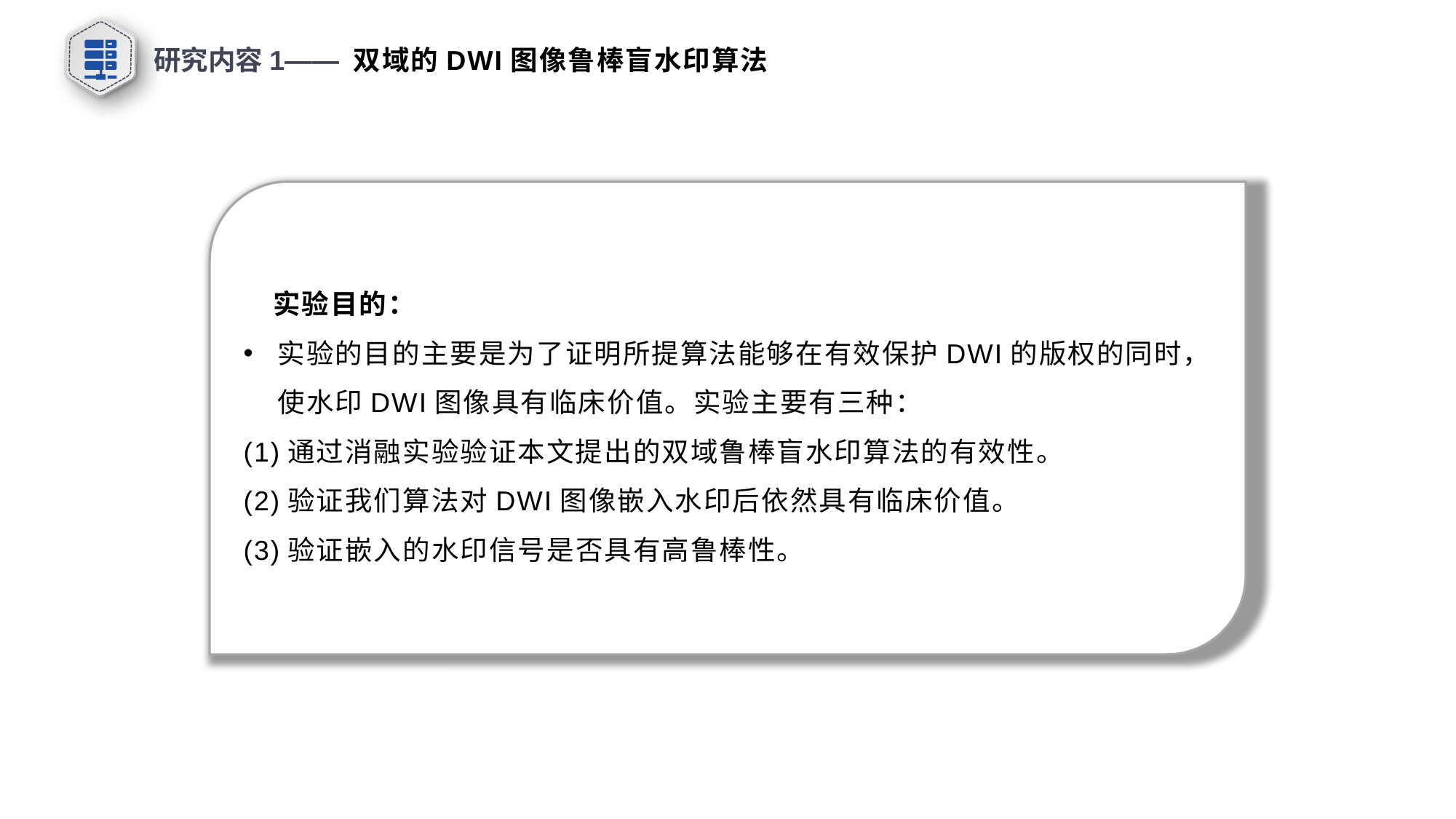

研究内容1—— 双域的DWI图像鲁棒盲水印算法

   实验目的：
实验的目的主要是为了证明所提算法能够在有效保护DWI的版权的同时，使水印DWI图像具有临床价值。实验主要有三种：
(1)通过消融实验验证本文提出的双域鲁棒盲水印算法的有效性。
(2)验证我们算法对DWI图像嵌入水印后依然具有临床价值。
(3)验证嵌入的水印信号是否具有高鲁棒性。